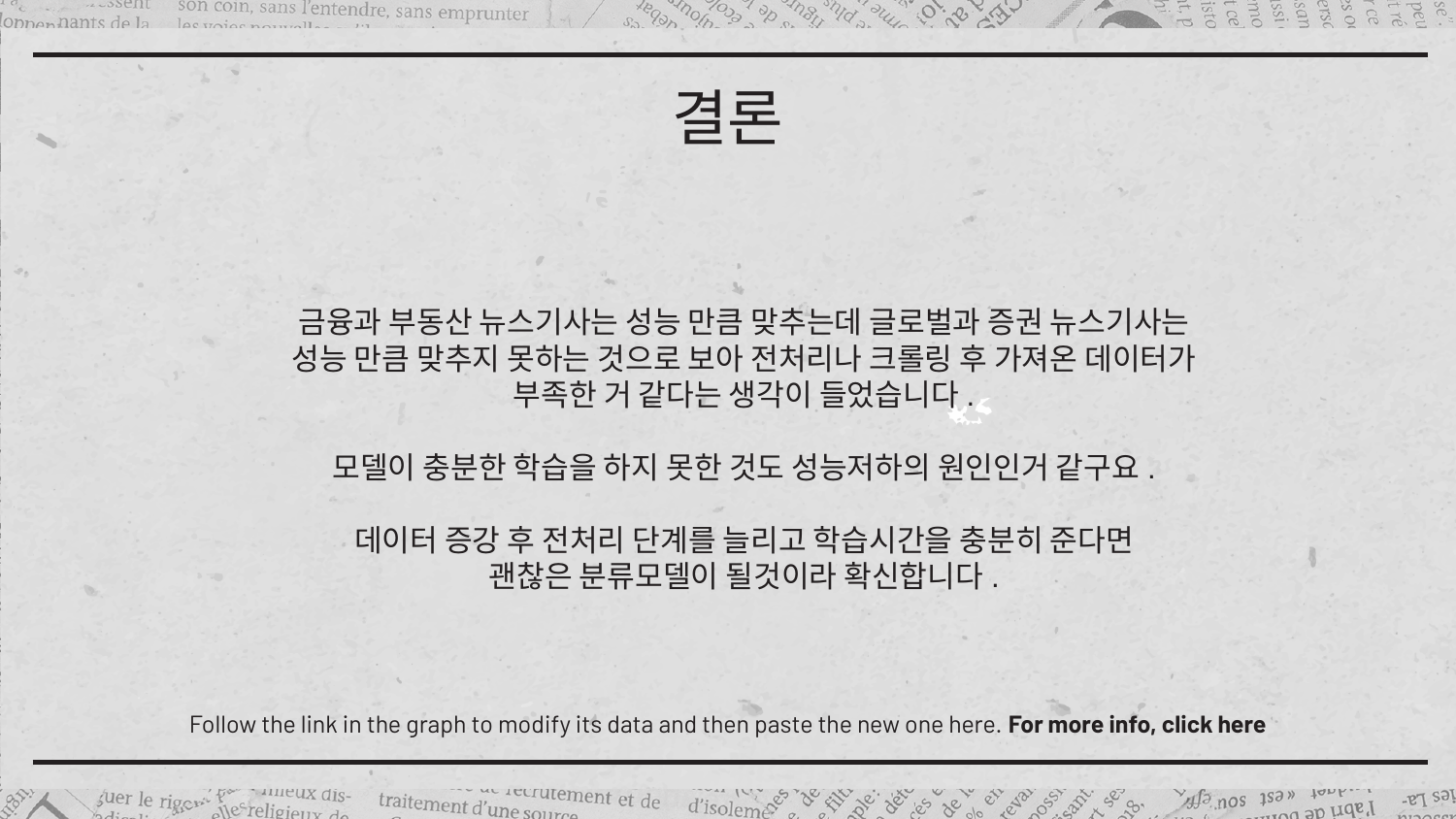

# 결론
금융과 부동산 뉴스기사는 성능 만큼 맞추는데 글로벌과 증권 뉴스기사는
성능 만큼 맞추지 못하는 것으로 보아 전처리나 크롤링 후 가져온 데이터가
부족한 거 같다는 생각이 들었습니다.

모델이 충분한 학습을 하지 못한 것도 성능저하의 원인인거 같구요.

데이터 증강 후 전처리 단계를 늘리고 학습시간을 충분히 준다면
괜찮은 분류모델이 될것이라 확신합니다.
Follow the link in the graph to modify its data and then paste the new one here. For more info, click here